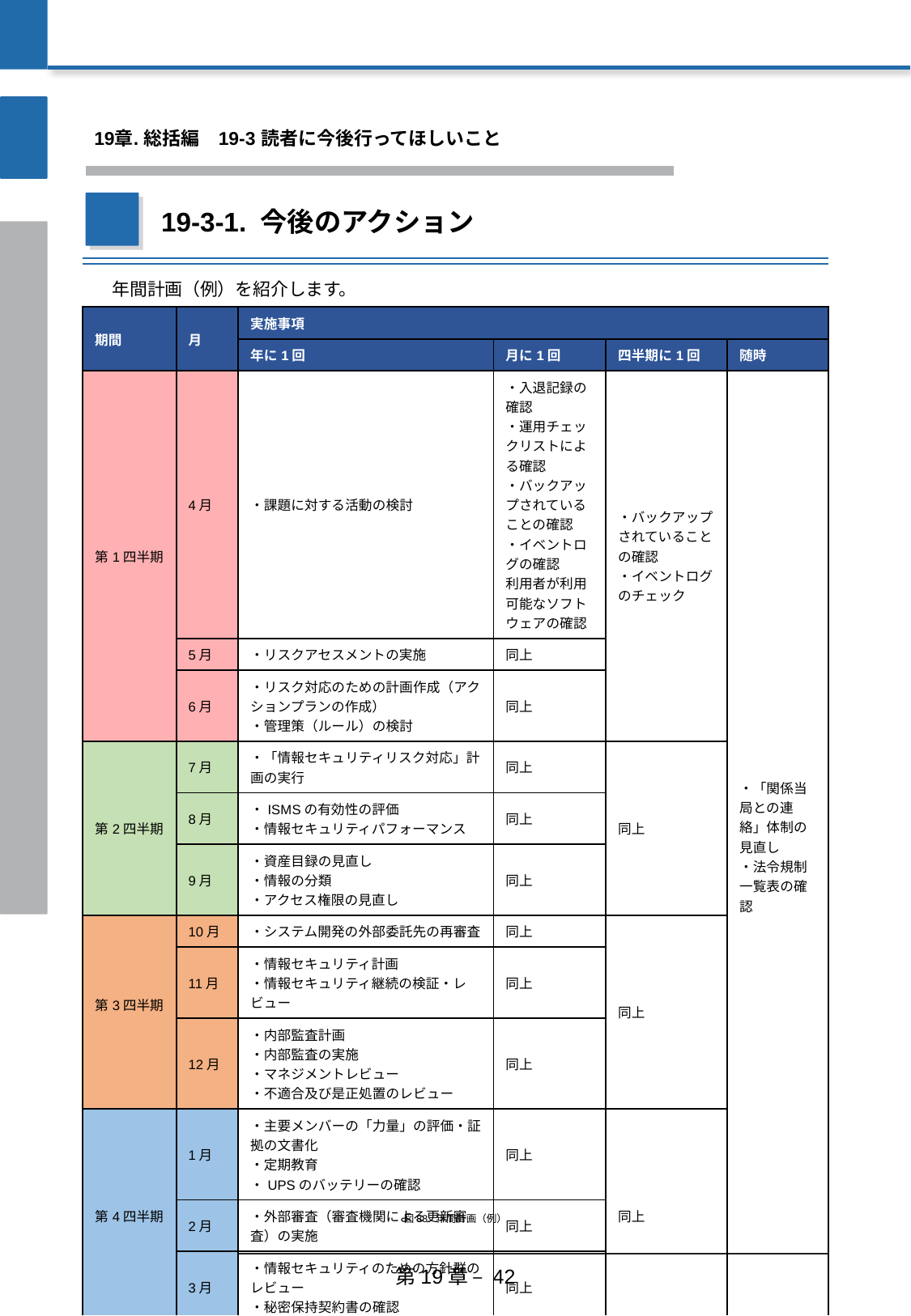

19章. 総括編
　19-3 読者に今後行ってほしいこと
19-3-1. 今後のアクション
　年間計画（例）を紹介します。
| 期間 | 月 | 実施事項 |  |  |  |
| --- | --- | --- | --- | --- | --- |
| 期間 | 月 | 年に1回 | 月に1回 | 四半期に1回 | 随時 |
| 第1四半期 | 4月 | ・課題に対する活動の検討 | ・入退記録の確認 ・運用チェックリストによる確認 ・バックアップされていることの確認 ・イベントログの確認 利用者が利用可能なソフトウェアの確認 | ・バックアップされていることの確認 ・イベントログのチェック | ・「関係当局との連絡」体制の見直し ・法令規制一覧表の確認 |
|  | 5月 | ・リスクアセスメントの実施 | 同上 |  |  |
|  | 6月 | ・リスク対応のための計画作成（アクションプランの作成） ・管理策（ルール）の検討 | 同上 |  |  |
| 第2四半期 | 7月 | ・「情報セキュリティリスク対応」計画の実行 | 同上 | 同上 |  |
|  | 8月 | ・ISMSの有効性の評価 ・情報セキュリティパフォーマンス | 同上 |  |  |
|  | 9月 | ・資産目録の見直し ・情報の分類 ・アクセス権限の見直し | 同上 |  |  |
| 第3四半期 | 10月 | ・システム開発の外部委託先の再審査 | 同上 | 同上 |  |
|  | 11月 | ・情報セキュリティ計画 ・情報セキュリティ継続の検証・レビュー | 同上 |  |  |
|  | 12月 | ・内部監査計画 ・内部監査の実施 ・マネジメントレビュー ・不適合及び是正処置のレビュー | 同上 |  |  |
| 第4四半期 | 1月 | ・主要メンバーの「力量」の評価・証拠の文書化 ・定期教育 ・UPSのバッテリーの確認 | 同上 | 同上 |  |
|  | 2月 | ・外部審査（審査機関による更新審査）の実施 | 同上 |  |  |
|  | 3月 | ・情報セキュリティのための方針群のレビュー ・秘密保持契約書の確認 | 同上 |  |  |
図83. 年間計画（例）
第19章 – 42